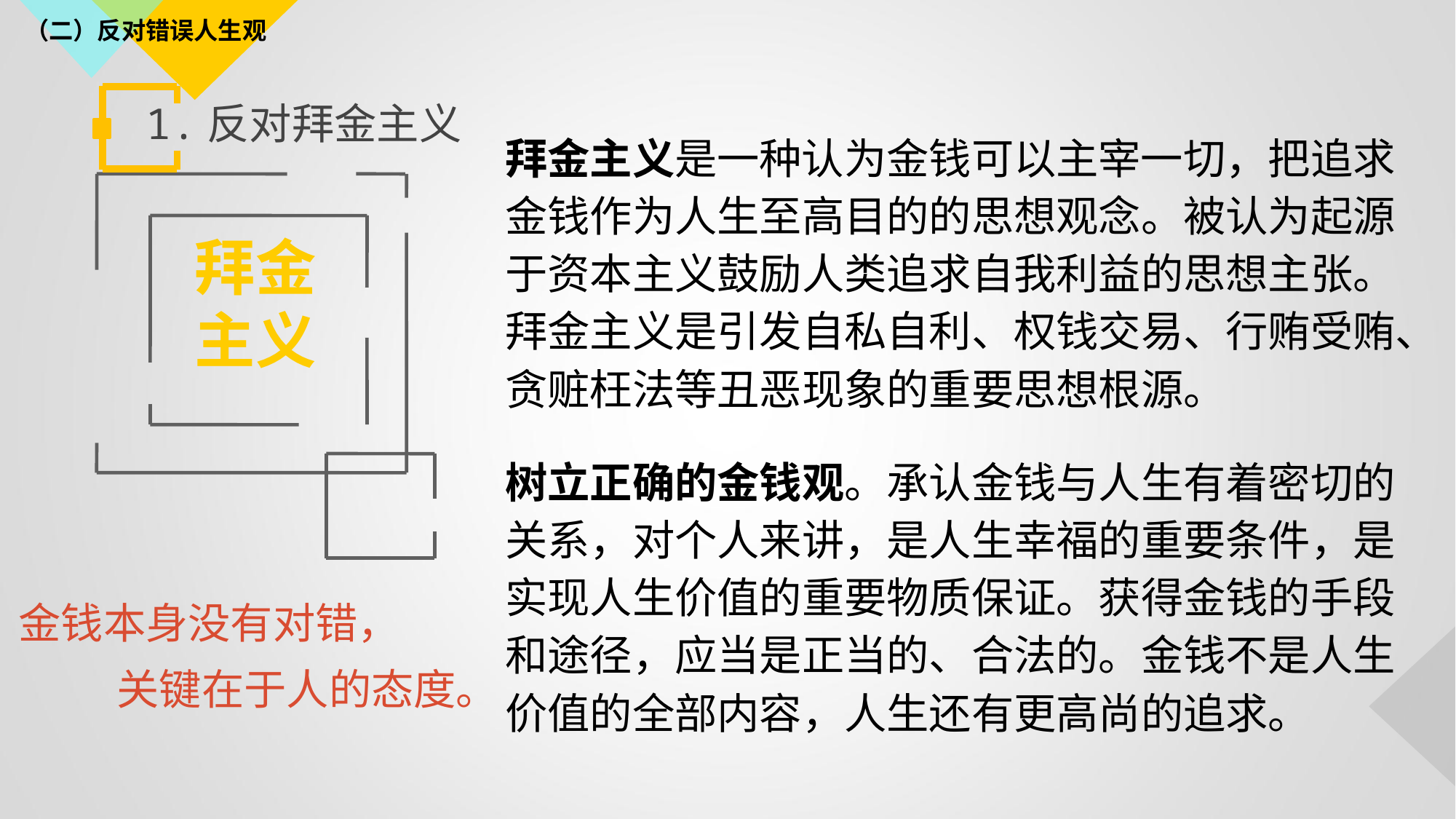

（二）反对错误人生观

1.反对拜金主义
拜金主义是一种认为金钱可以主宰一切，把追求金钱作为人生至高目的的思想观念。被认为起源于资本主义鼓励人类追求自我利益的思想主张。拜金主义是引发自私自利、权钱交易、行贿受贿、贪赃枉法等丑恶现象的重要思想根源。
拜金
主义
树立正确的金钱观。承认金钱与人生有着密切的关系，对个人来讲，是人生幸福的重要条件，是实现人生价值的重要物质保证。获得金钱的手段和途径，应当是正当的、合法的。金钱不是人生价值的全部内容，人生还有更高尚的追求。
金钱本身没有对错，
   关键在于人的态度。
20